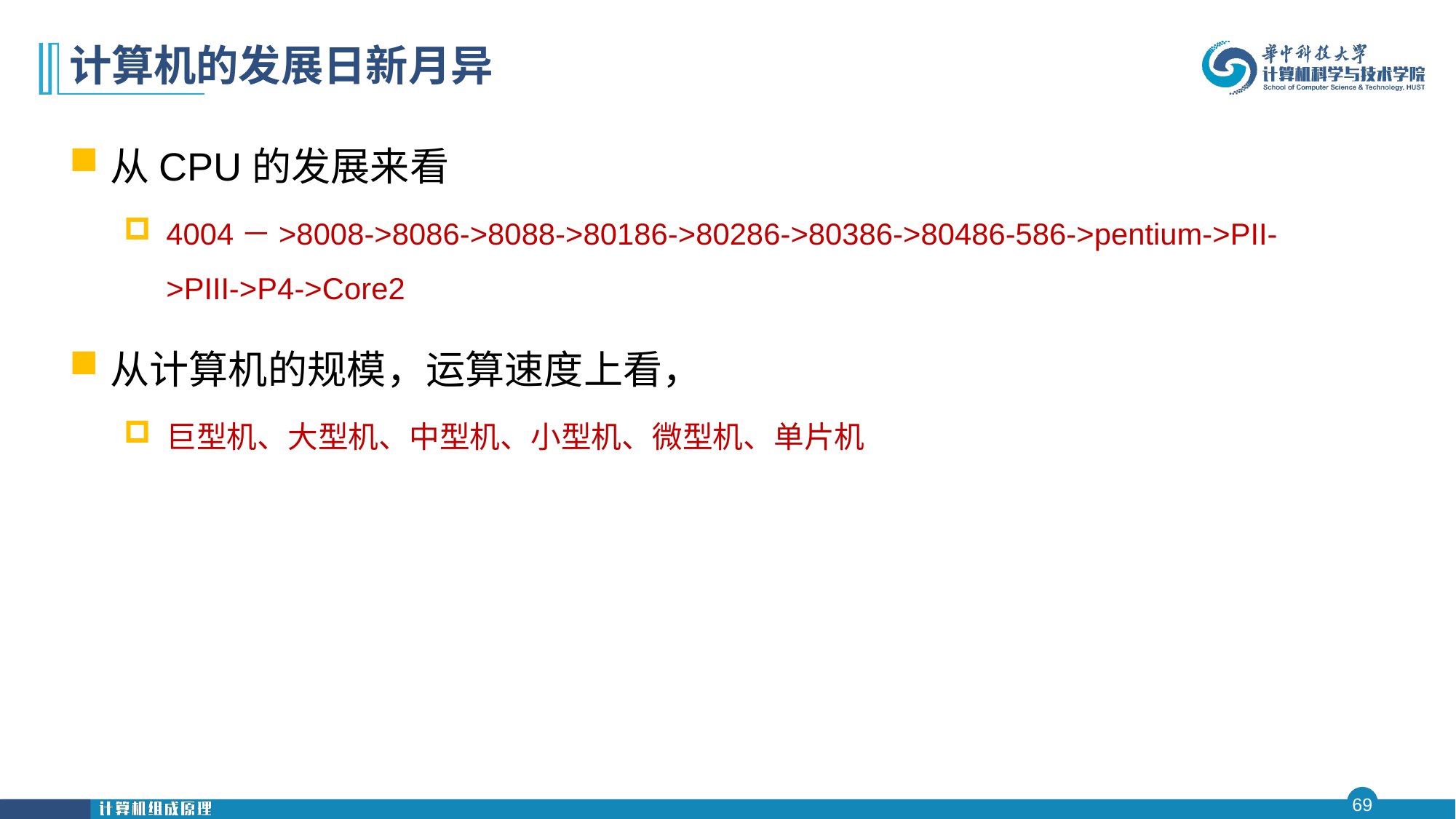

# 计算机的发展日新月异
从CPU的发展来看
4004－>8008->8086->8088->80186->80286->80386->80486-586->pentium->PII->PIII->P4->Core2
从计算机的规模，运算速度上看，
巨型机、大型机、中型机、小型机、微型机、单片机